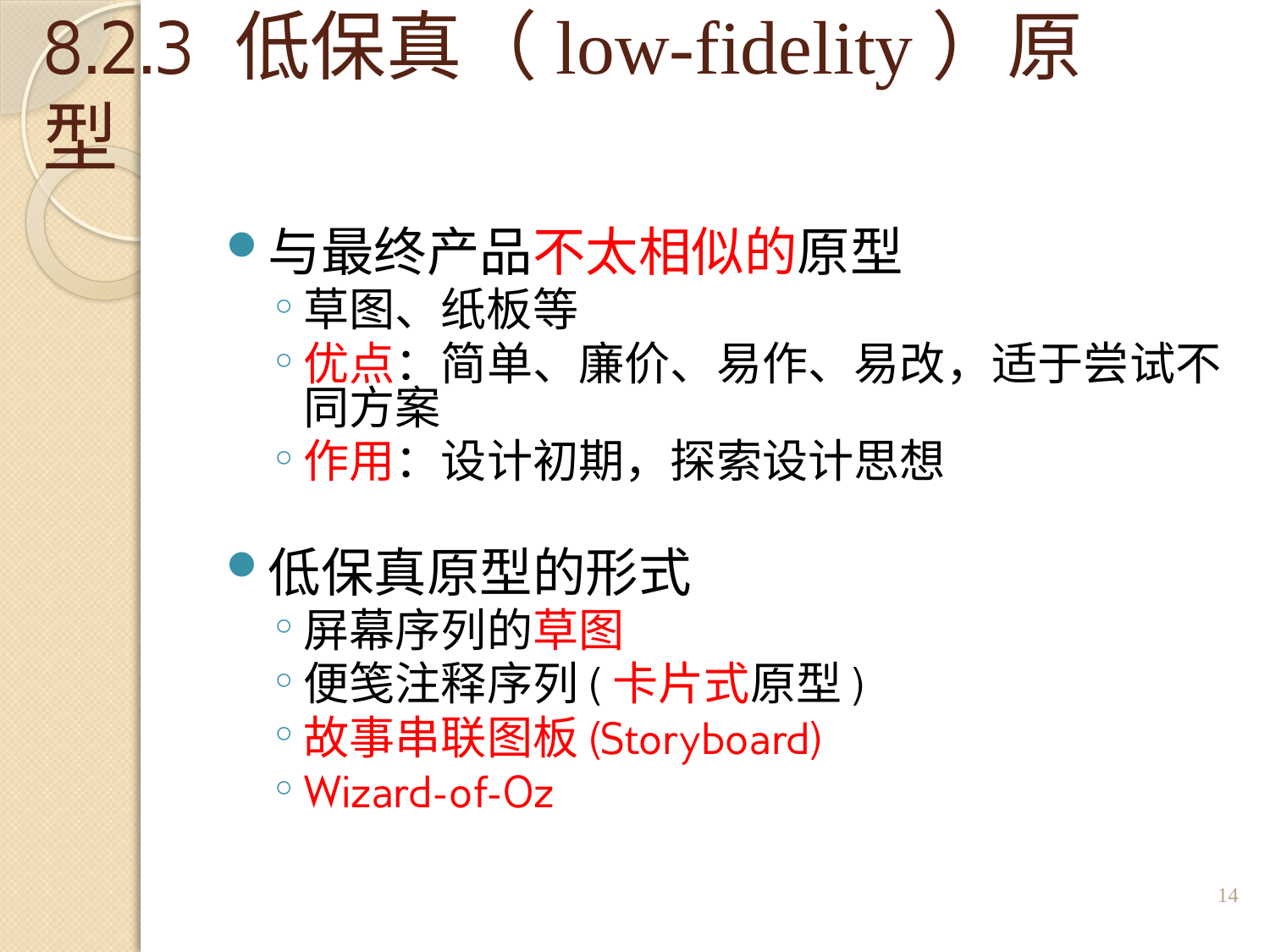

# 8.2.3 低保真（low-fidelity）原型
与最终产品不太相似的原型
草图、纸板等
优点：简单、廉价、易作、易改，适于尝试不同方案
作用：设计初期，探索设计思想

低保真原型的形式
屏幕序列的草图
便笺注释序列(卡片式原型)
故事串联图板(Storyboard)
Wizard-of-Oz
14